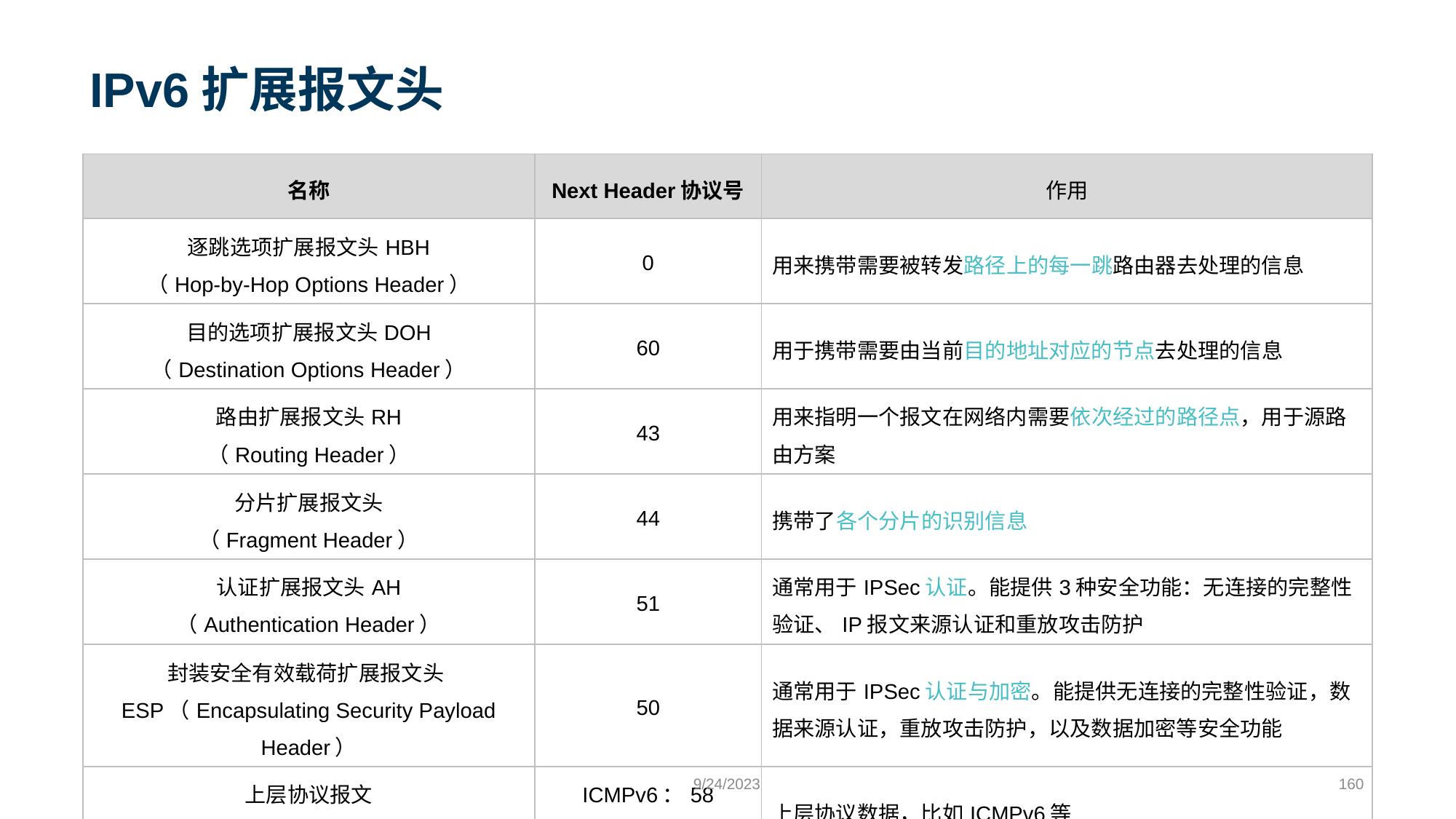

# IPv6扩展报文头
| 名称 | Next Header协议号 | 作用 |
| --- | --- | --- |
| 逐跳选项扩展报文头HBH （Hop-by-Hop Options Header） | 0 | 用来携带需要被转发路径上的每一跳路由器去处理的信息 |
| 目的选项扩展报文头DOH （Destination Options Header） | 60 | 用于携带需要由当前目的地址对应的节点去处理的信息 |
| 路由扩展报文头RH （Routing Header） | 43 | 用来指明一个报文在网络内需要依次经过的路径点，用于源路由方案 |
| 分片扩展报文头 （Fragment Header） | 44 | 携带了各个分片的识别信息 |
| 认证扩展报文头AH （Authentication Header） | 51 | 通常用于IPSec认证。能提供3种安全功能：无连接的完整性验证、IP报文来源认证和重放攻击防护 |
| 封装安全有效载荷扩展报文头ESP（Encapsulating Security Payload Header） | 50 | 通常用于IPSec认证与加密。能提供无连接的完整性验证，数据来源认证，重放攻击防护，以及数据加密等安全功能 |
| 上层协议报文 （Upper-Layer Header） | ICMPv6：58 UDP：17 | 上层协议数据，比如ICMPv6等 |

9/24/2023
160